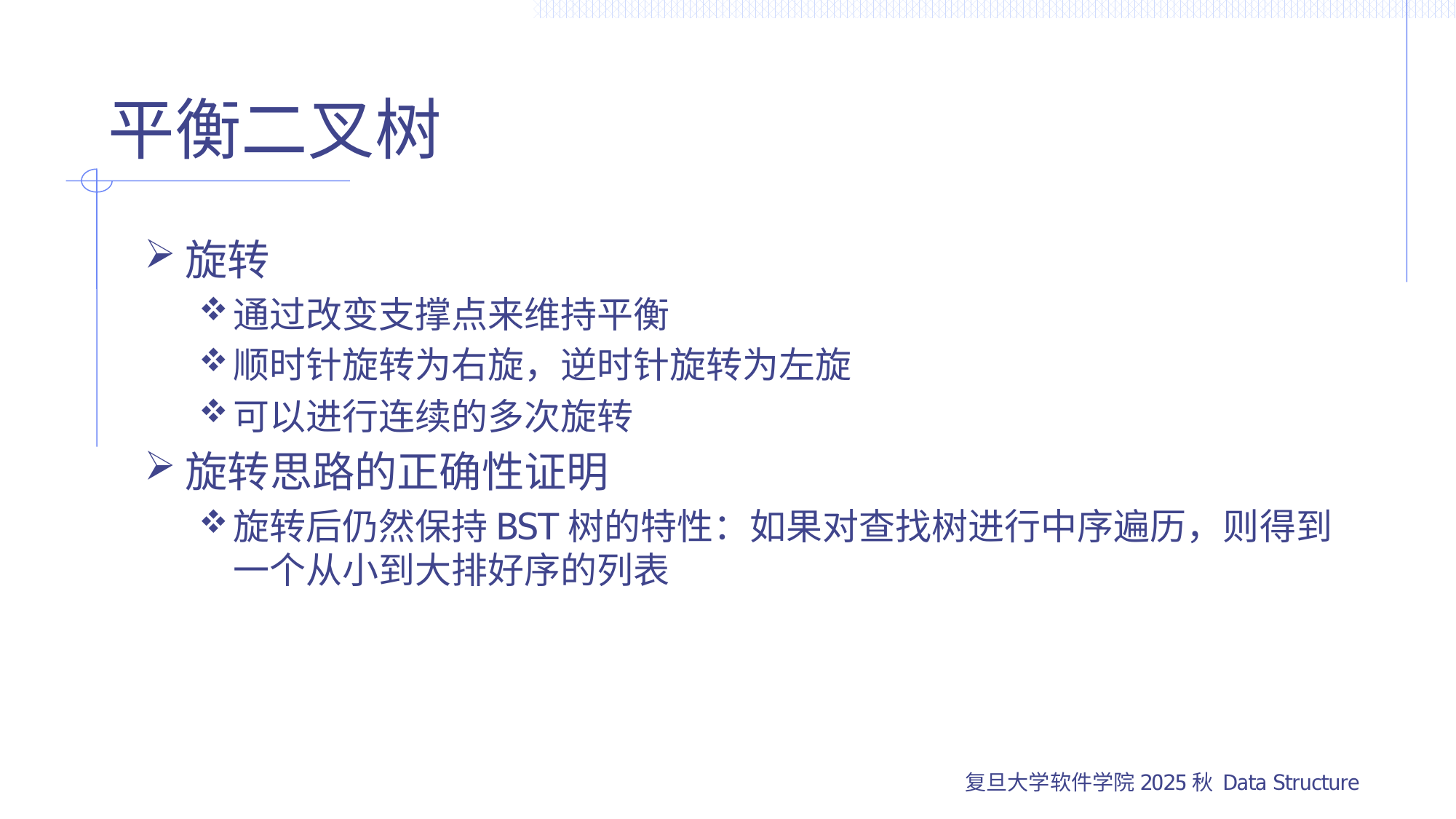

# 平衡二叉树
旋转
通过改变支撑点来维持平衡
顺时针旋转为右旋，逆时针旋转为左旋
可以进行连续的多次旋转
旋转思路的正确性证明
旋转后仍然保持BST树的特性：如果对查找树进行中序遍历，则得到一个从小到大排好序的列表